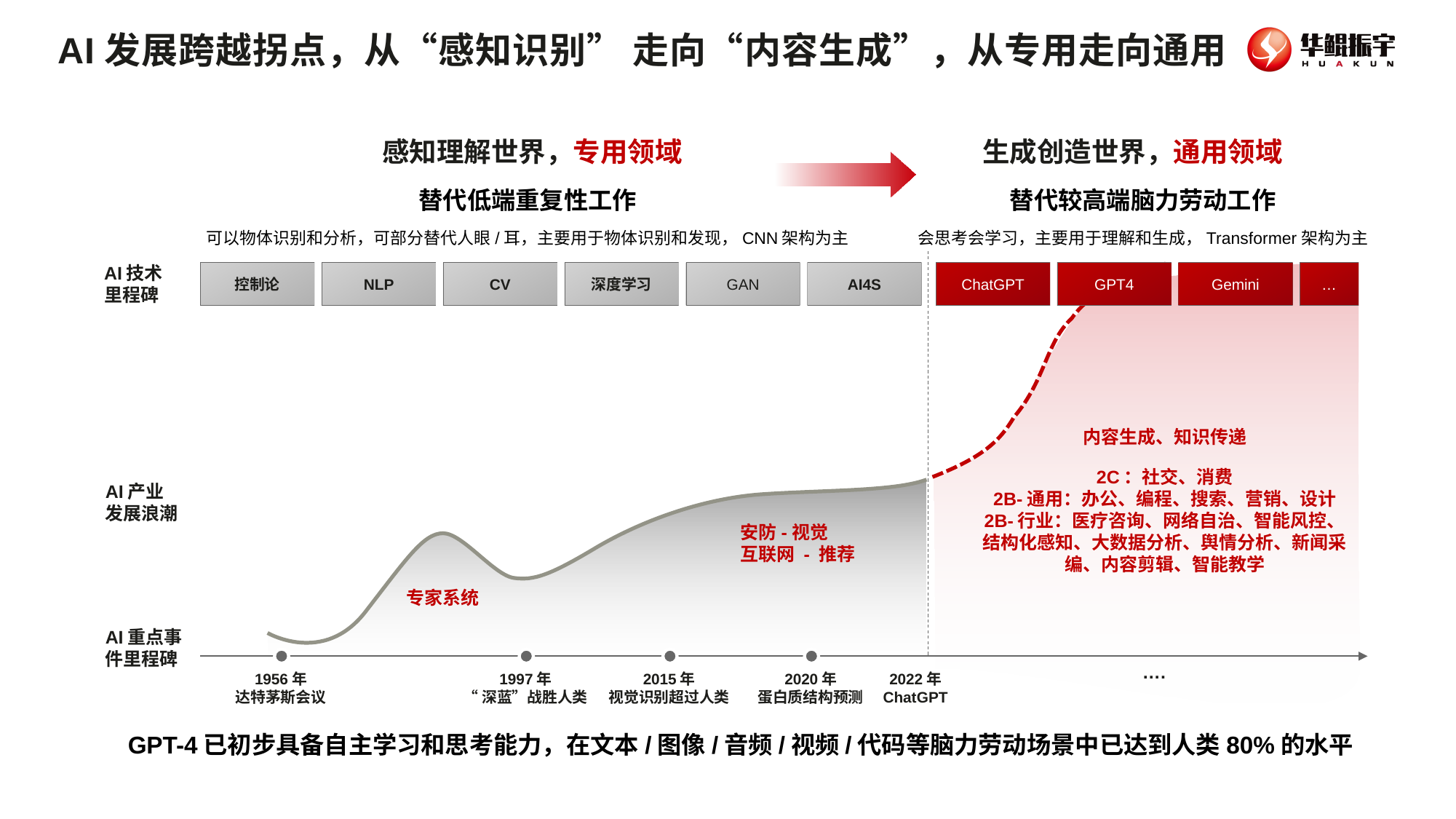

AI发展跨越拐点，从“感知识别” 走向“内容生成”，从专用走向通用
感知理解世界，专用领域
生成创造世界，通用领域

替代低端重复性工作
可以物体识别和分析，可部分替代人眼/耳，主要用于物体识别和发现，CNN架构为主
替代较高端脑力劳动工作
会思考会学习，主要用于理解和生成，Transformer架构为主
AI技术
里程碑
控制论
NLP
CV
深度学习
GAN
AI4S
ChatGPT
GPT4
Gemini
…

内容生成、知识传递
2C：社交、消费
2B-通用：办公、编程、搜索、营销、设计
2B-行业：医疗咨询、网络自治、智能风控、结构化感知、大数据分析、舆情分析、新闻采编、内容剪辑、智能教学

AI产业
发展浪潮
安防-视觉
互联网 - 推荐
专家系统
AI重点事
件里程碑

       ….
1956年
达特茅斯会议
1997年
“深蓝”战胜人类
2015年
视觉识别超过人类
2020年
蛋白质结构预测
2022年
ChatGPT
GPT-4已初步具备自主学习和思考能力，在文本/图像/音频/视频/代码等脑力劳动场景中已达到人类80%的水平